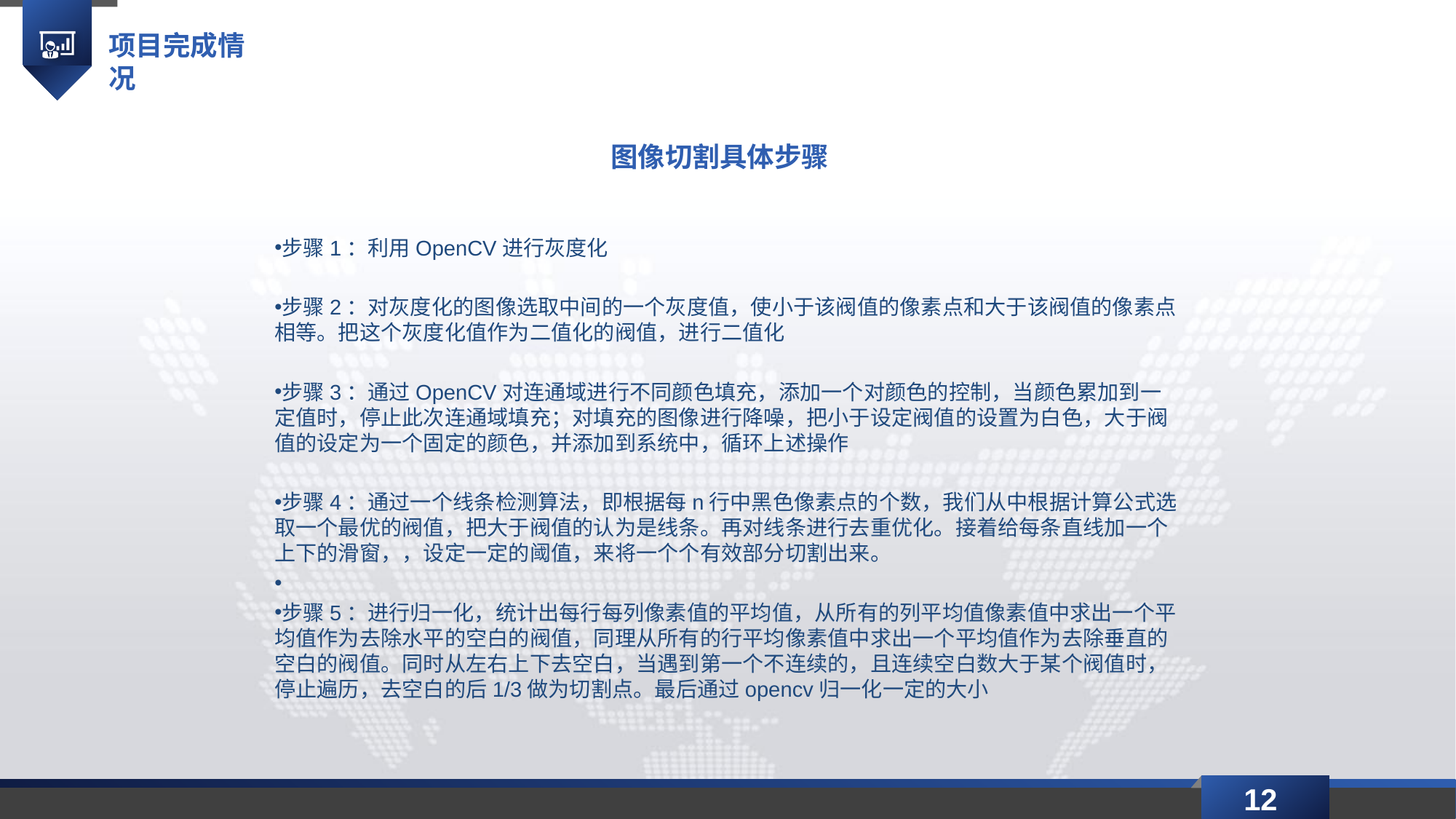

项目完成情况

图像切割具体步骤
步骤1：利用OpenCV进行灰度化

步骤2：对灰度化的图像选取中间的一个灰度值，使小于该阀值的像素点和大于该阀值的像素点相等。把这个灰度化值作为二值化的阀值，进行二值化

步骤3：通过OpenCV对连通域进行不同颜色填充，添加一个对颜色的控制，当颜色累加到一定值时，停止此次连通域填充；对填充的图像进行降噪，把小于设定阀值的设置为白色，大于阀值的设定为一个固定的颜色，并添加到系统中，循环上述操作

步骤4：通过一个线条检测算法，即根据每n行中黑色像素点的个数，我们从中根据计算公式选取一个最优的阀值，把大于阀值的认为是线条。再对线条进行去重优化。接着给每条直线加一个上下的滑窗，，设定一定的阈值，来将一个个有效部分切割出来。

步骤5：进行归一化，统计出每行每列像素值的平均值，从所有的列平均值像素值中求出一个平均值作为去除水平的空白的阀值，同理从所有的行平均像素值中求出一个平均值作为去除垂直的空白的阀值。同时从左右上下去空白，当遇到第一个不连续的，且连续空白数大于某个阀值时，停止遍历，去空白的后1/3做为切割点。最后通过opencv归一化一定的大小

12

延时符